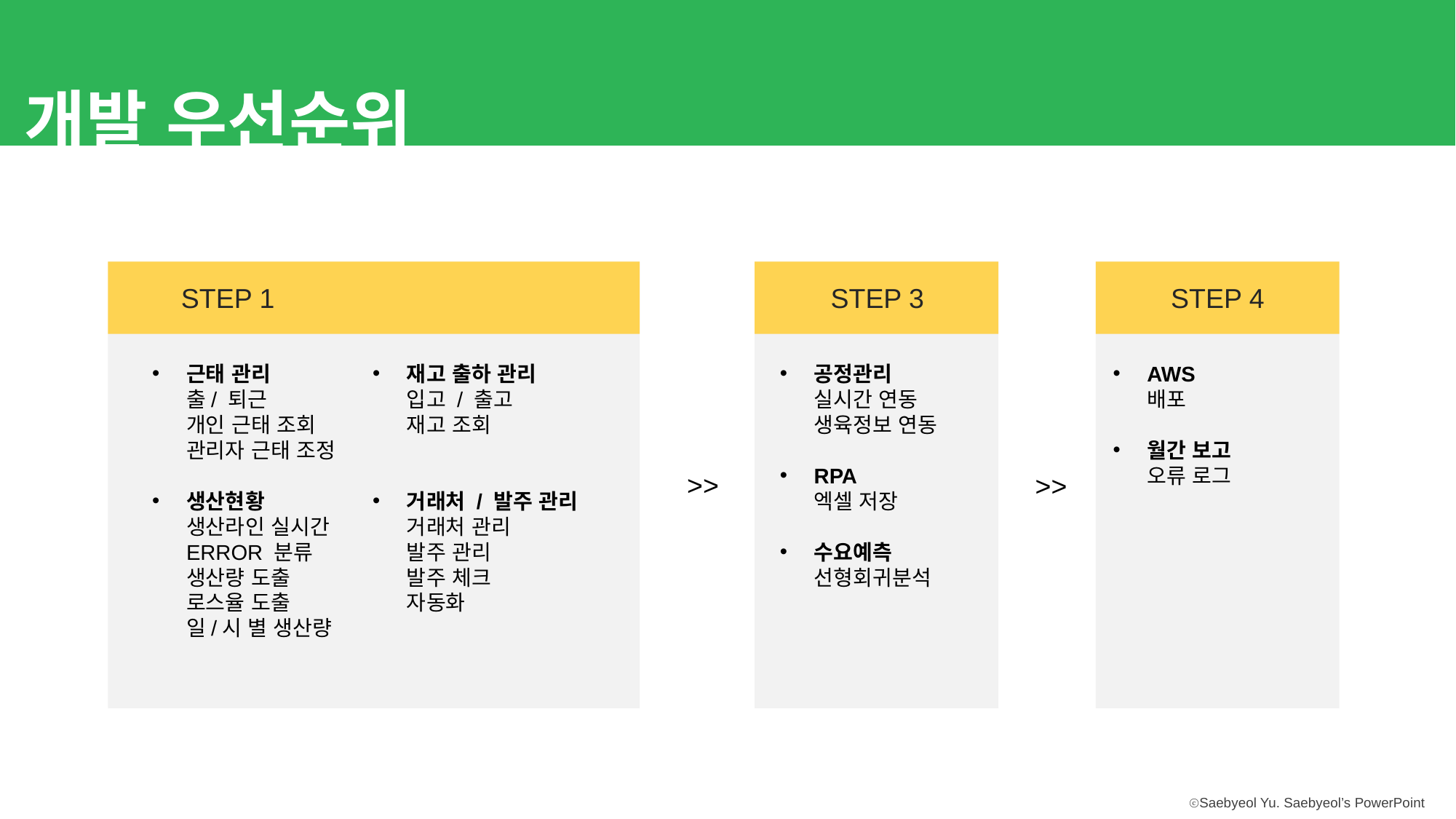

개발 우선순위

STEP 1
STEP 3
STEP 4
재고 출하 관리
입고 / 출고
재고 조회
거래처 / 발주 관리
거래처 관리
발주 관리
발주 체크
자동화
근태 관리
출/ 퇴근
개인 근태 조회
관리자 근태 조정
생산현황
생산라인 실시간
ERROR 분류
생산량 도출
로스율 도출
일/시 별 생산량
공정관리
실시간 연동
생육정보 연동
RPA
엑셀 저장
수요예측
선형회귀분석
AWS
배포
월간 보고
오류 로그

>>
>>